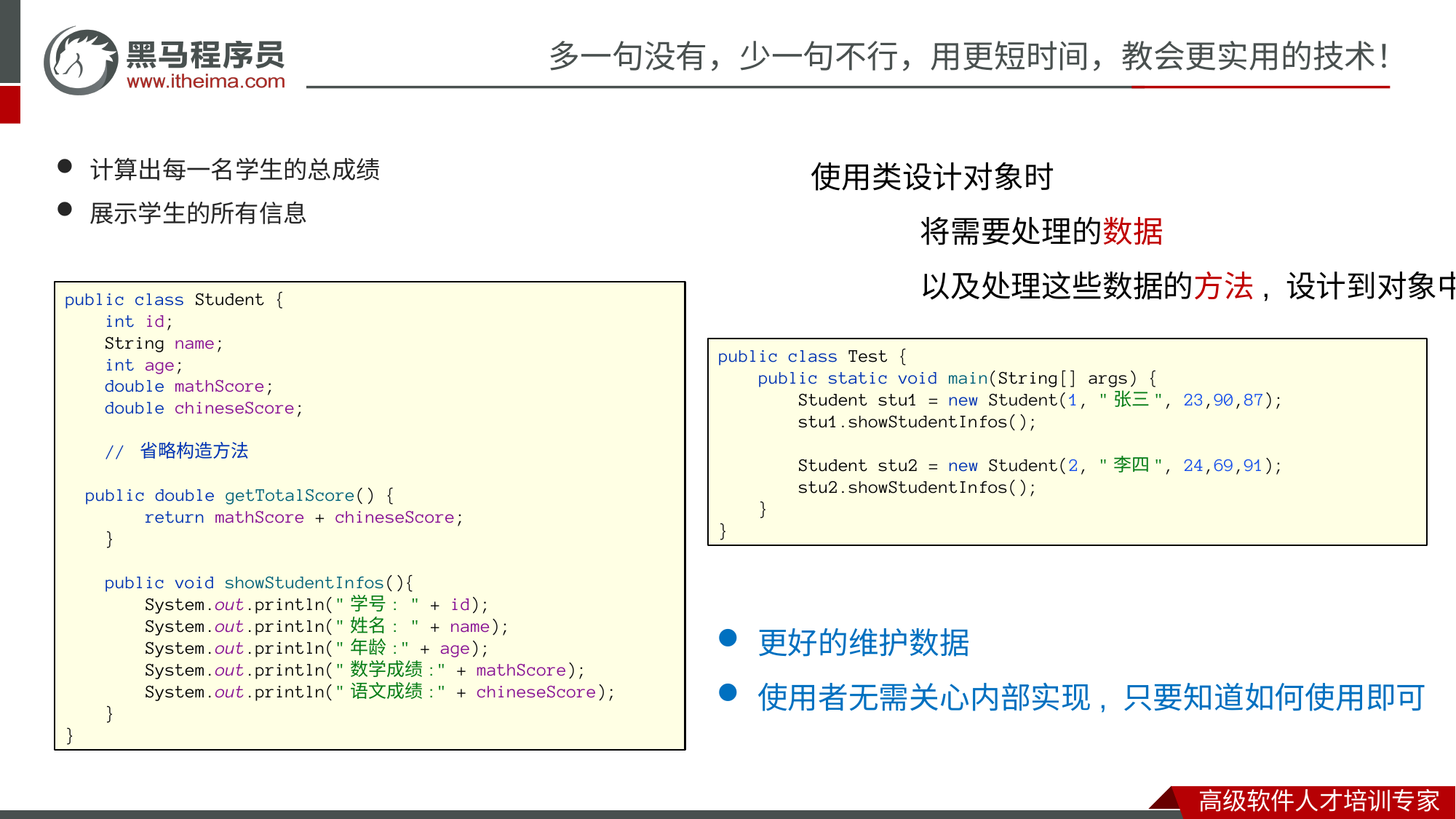

#

计算出每一名学生的总成绩
展示学生的所有信息
使用类设计对象时
	将需要处理的数据
	以及处理这些数据的方法, 设计到对象中
public class Student {
    int id;
    String name;
    int age;
    double mathScore;
    double chineseScore;
    // 省略构造方法
    public double getTotalScore() {
        return mathScore + chineseScore;
    }
    public void showStudentInfos(){
        System.out.println("学号: " + id);
        System.out.println("姓名: " + name);
        System.out.println("年龄:" + age);
        System.out.println("数学成绩:" + mathScore);
        System.out.println("语文成绩:" + chineseScore);
    }
}
public class Test {
    public static void main(String[] args) {
        Student stu1 = new Student(1, "张三", 23,90,87);
        stu1.showStudentInfos();
        Student stu2 = new Student(2, "李四", 24,69,91);
        stu2.showStudentInfos();
    }
}
更好的维护数据
使用者无需关心内部实现, 只要知道如何使用即可